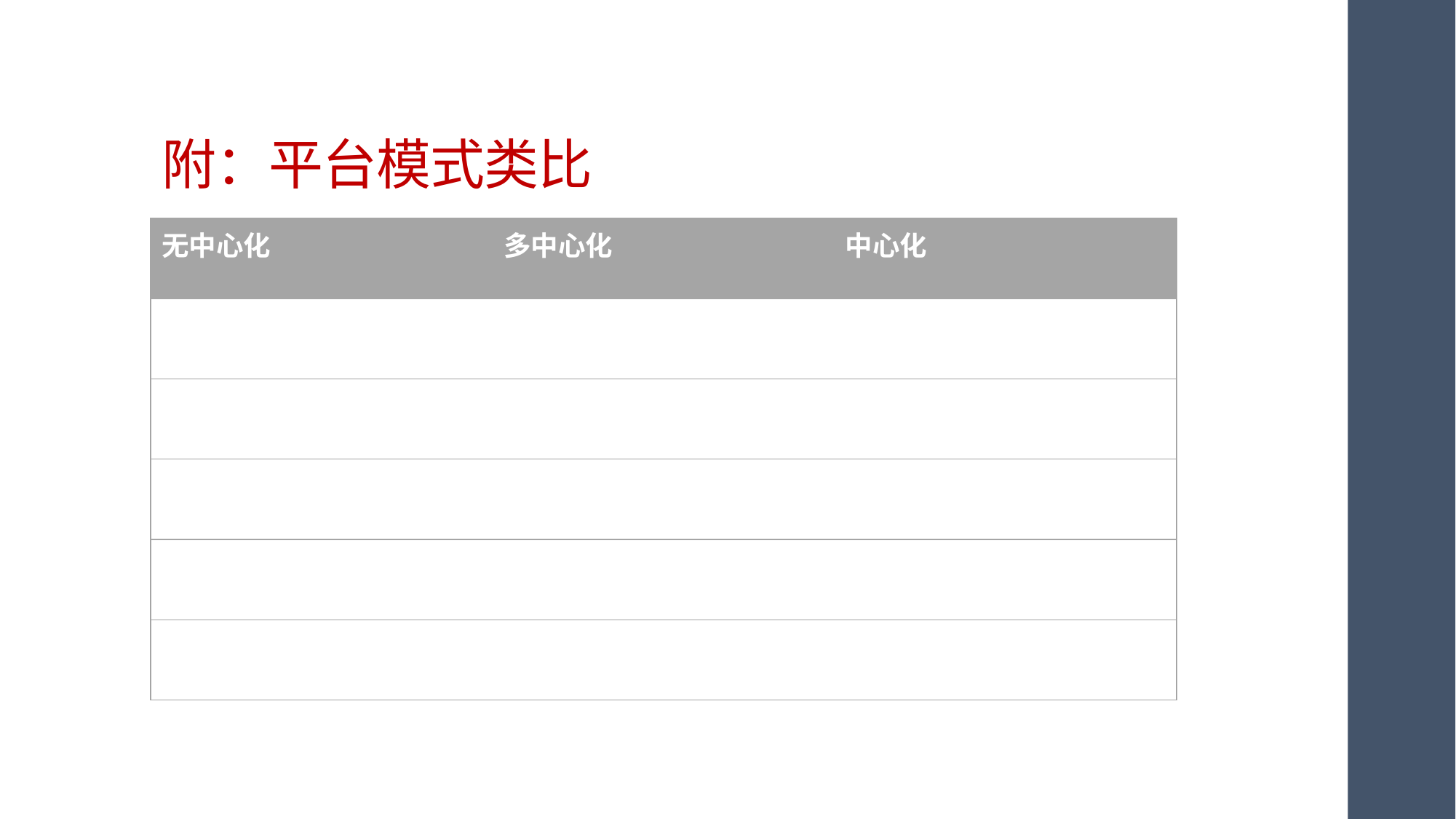

# 附：平台模式类比
| 无中心化 | 多中心化 | 中心化 |
| --- | --- | --- |
|  |  |  |
|  |  |  |
|  |  |  |
|  |  |  |
|  |  |  |